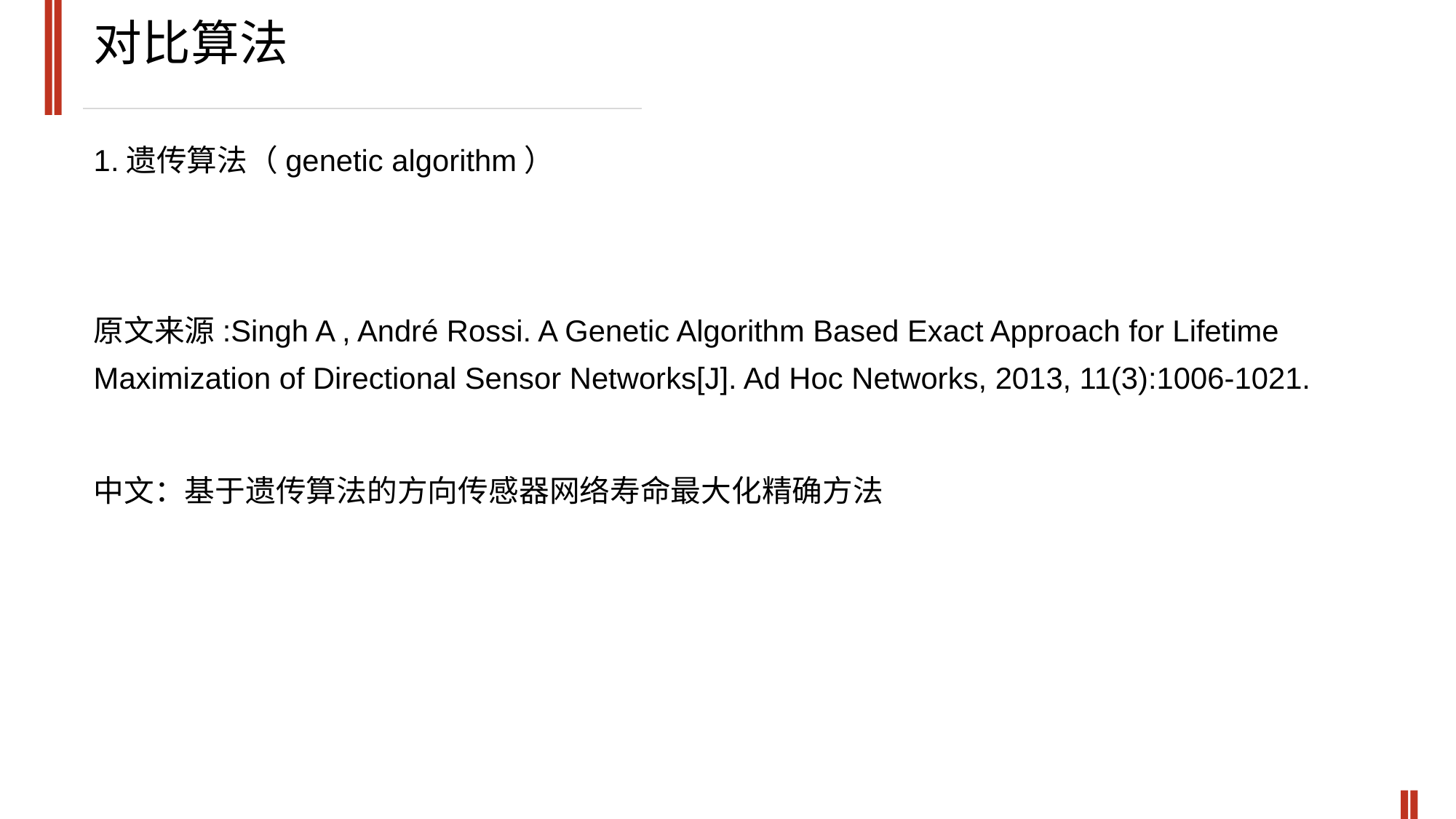

对比算法
1.遗传算法（genetic algorithm）
原文来源:Singh A , André Rossi. A Genetic Algorithm Based Exact Approach for Lifetime Maximization of Directional Sensor Networks[J]. Ad Hoc Networks, 2013, 11(3):1006-1021.

中文：基于遗传算法的方向传感器网络寿命最大化精确方法